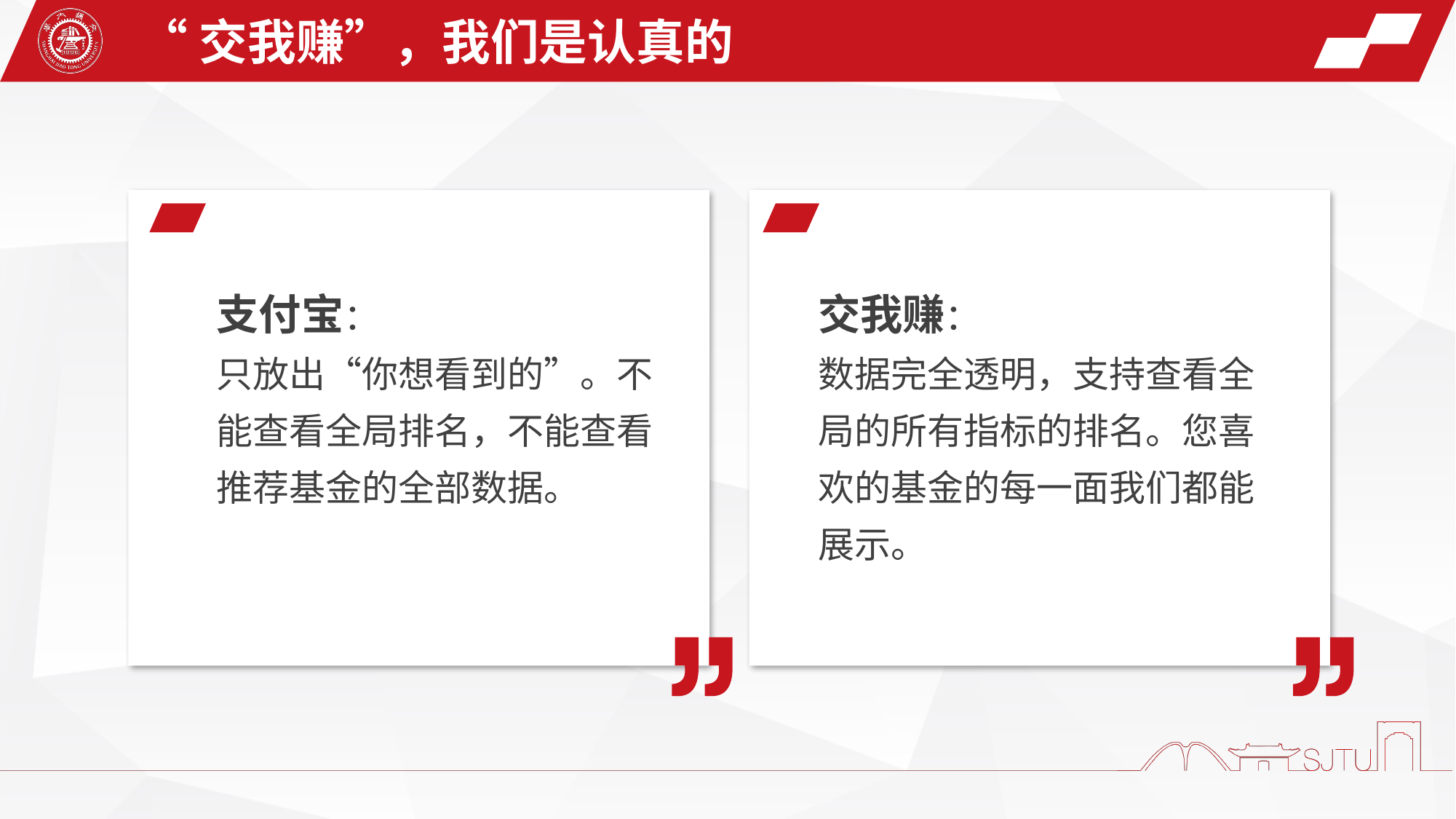

“交我赚”，我们是认真的

支付宝：
只放出“你想看到的”。不能查看全局排名，不能查看推荐基金的全部数据。
交我赚：
数据完全透明，支持查看全局的所有指标的排名。您喜欢的基金的每一面我们都能展示。